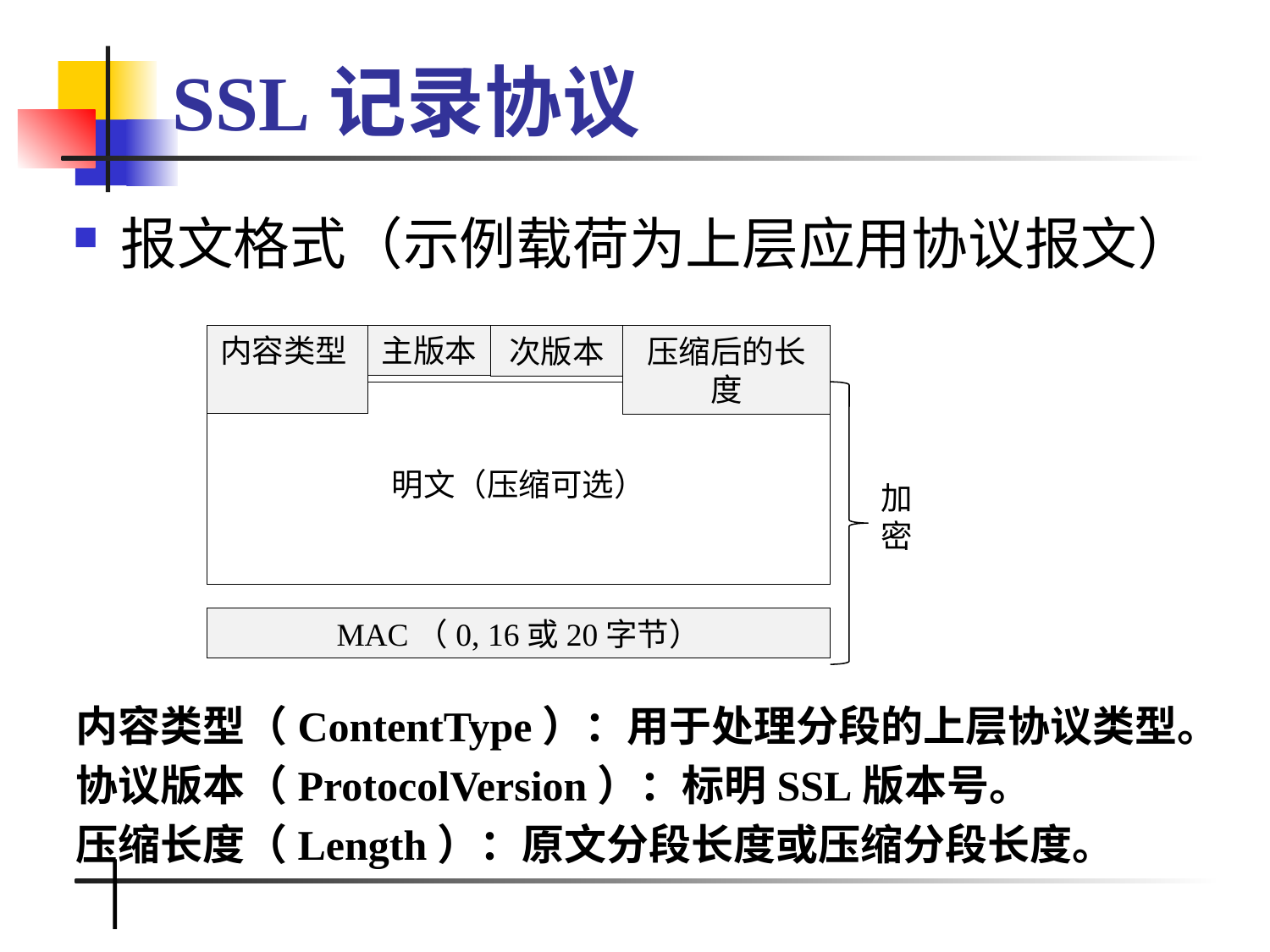

# SSL记录协议
报文格式（示例载荷为上层应用协议报文）
内容类型
主版本
次版本
压缩后的长度

明文（压缩可选）

加
密
MAC（0, 16或20字节）
内容类型（ContentType）：用于处理分段的上层协议类型。
协议版本（ProtocolVersion）：标明SSL版本号。
压缩长度（Length）：原文分段长度或压缩分段长度。